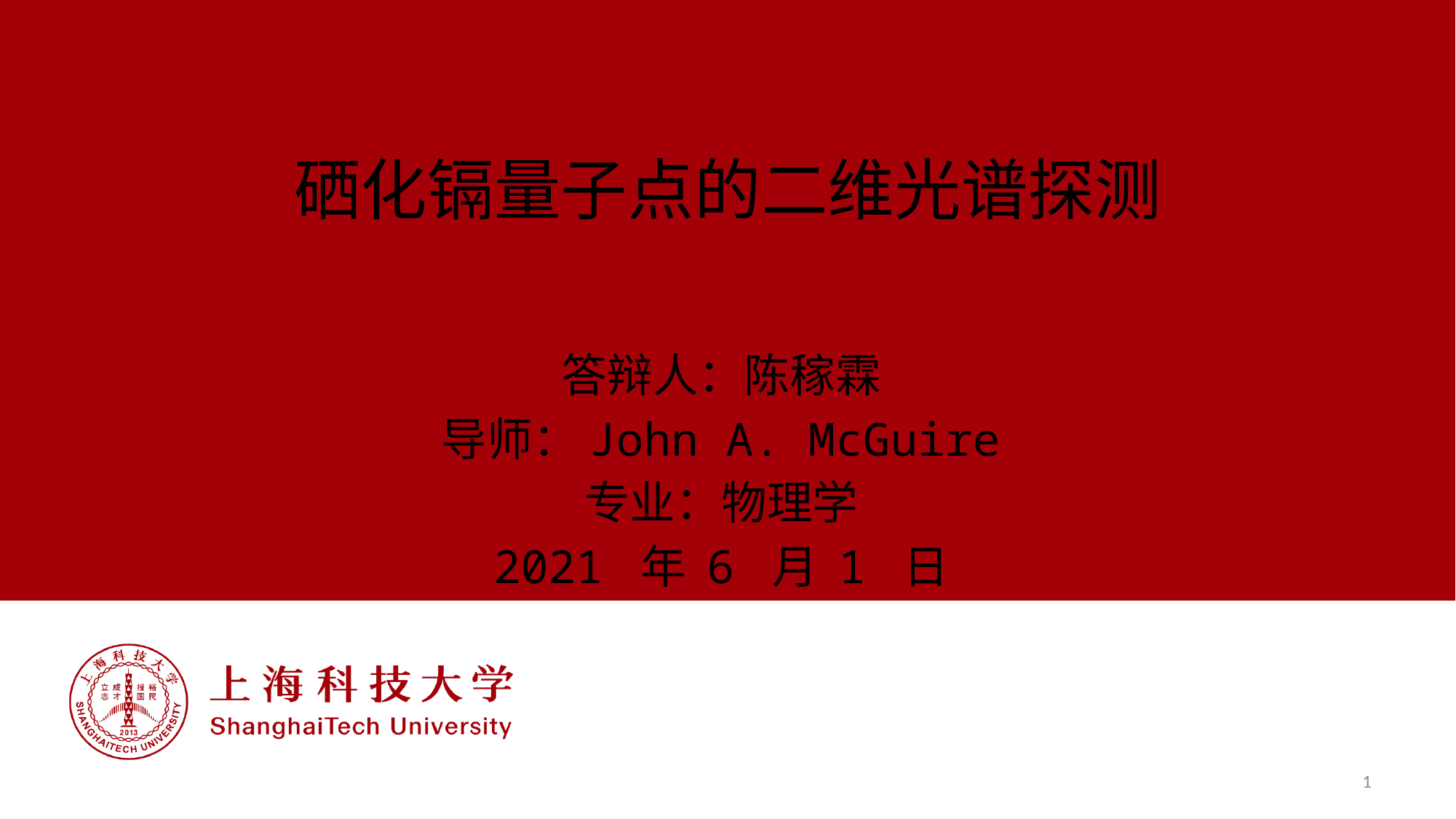

# 硒化镉量子点的二维光谱探测
答辩人：陈稼霖
导师：John A. McGuire
专业：物理学
2021 年 6 月 1 日
1